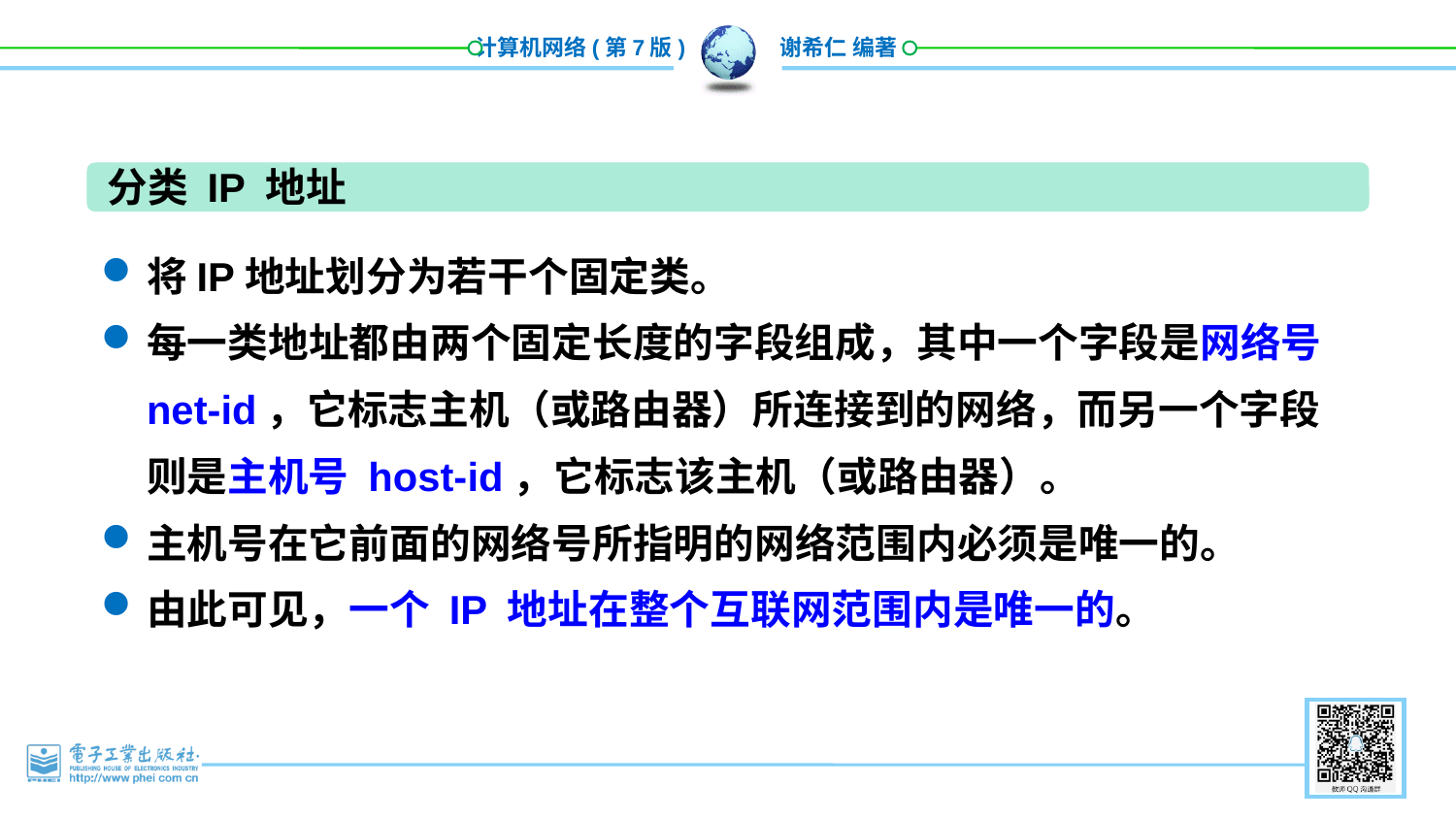

分类 IP 地址

将IP地址划分为若干个固定类。
每一类地址都由两个固定长度的字段组成，其中一个字段是网络号 net-id，它标志主机（或路由器）所连接到的网络，而另一个字段则是主机号 host-id，它标志该主机（或路由器）。
主机号在它前面的网络号所指明的网络范围内必须是唯一的。
由此可见，一个 IP 地址在整个互联网范围内是唯一的。